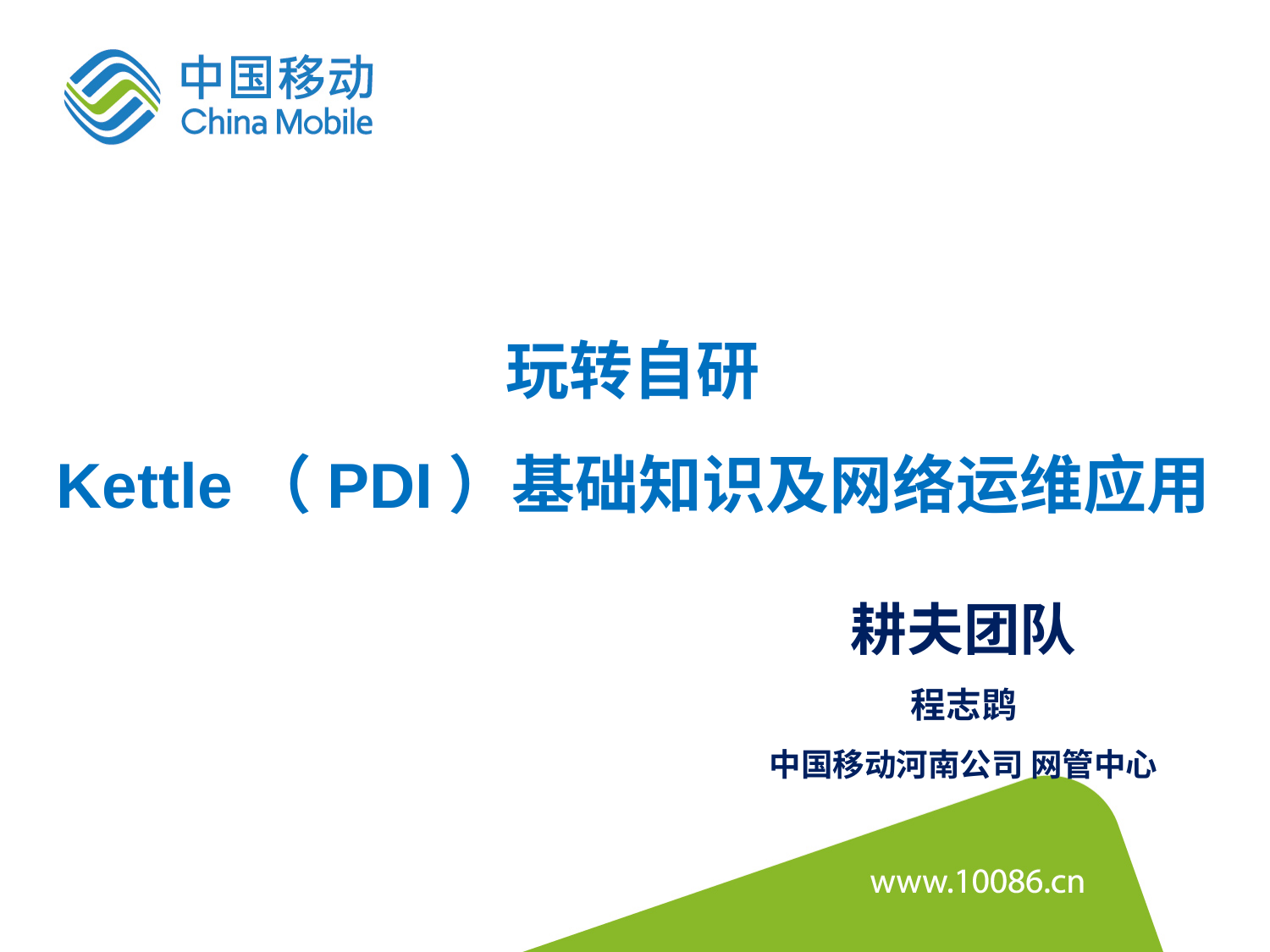

玩转自研
Kettle（PDI）基础知识及网络运维应用
耕夫团队
程志鹍
中国移动河南公司 网管中心